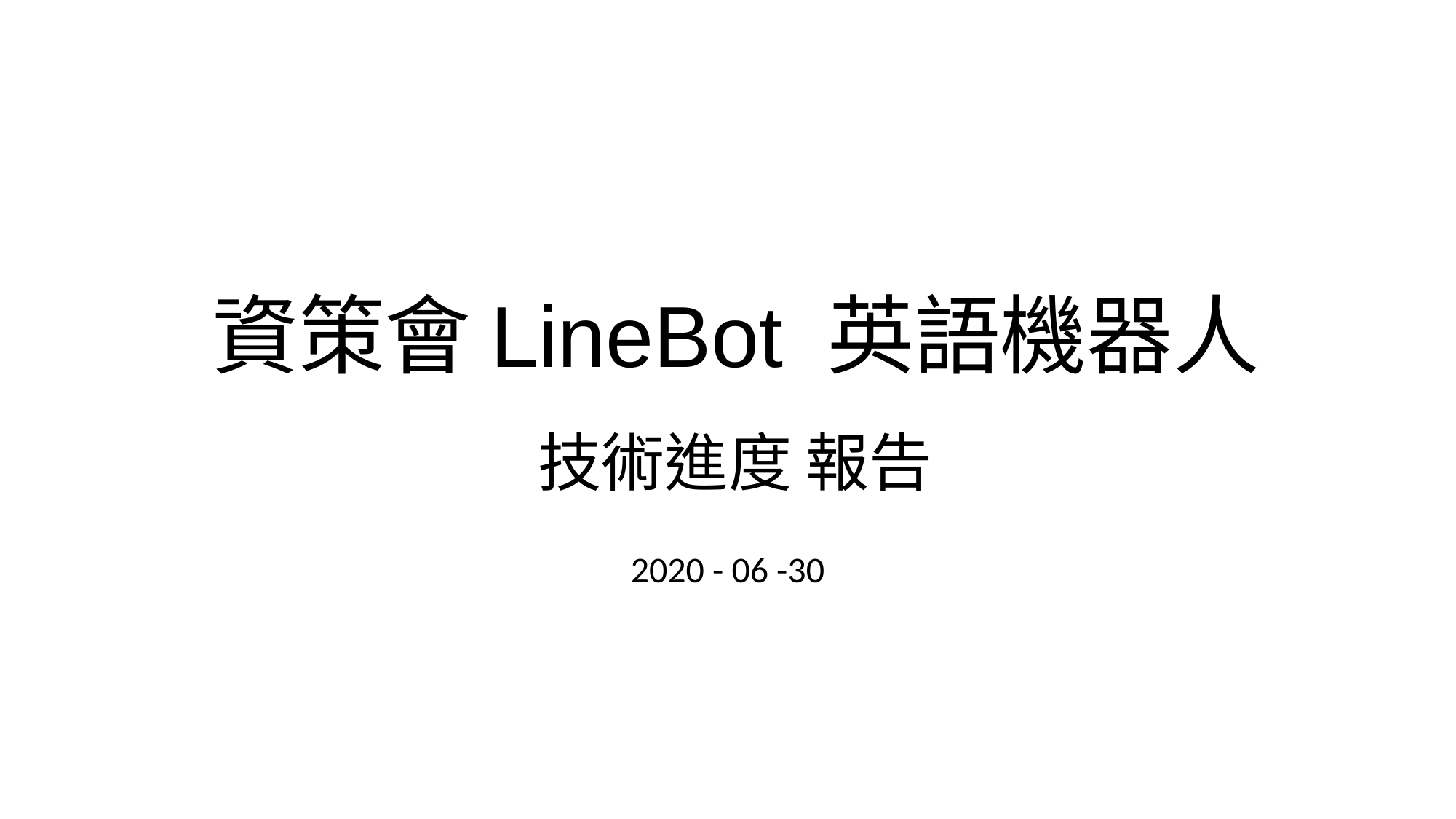

# 資策會LineBot 英語機器人 技術進度 報告
2020 - 06 -30